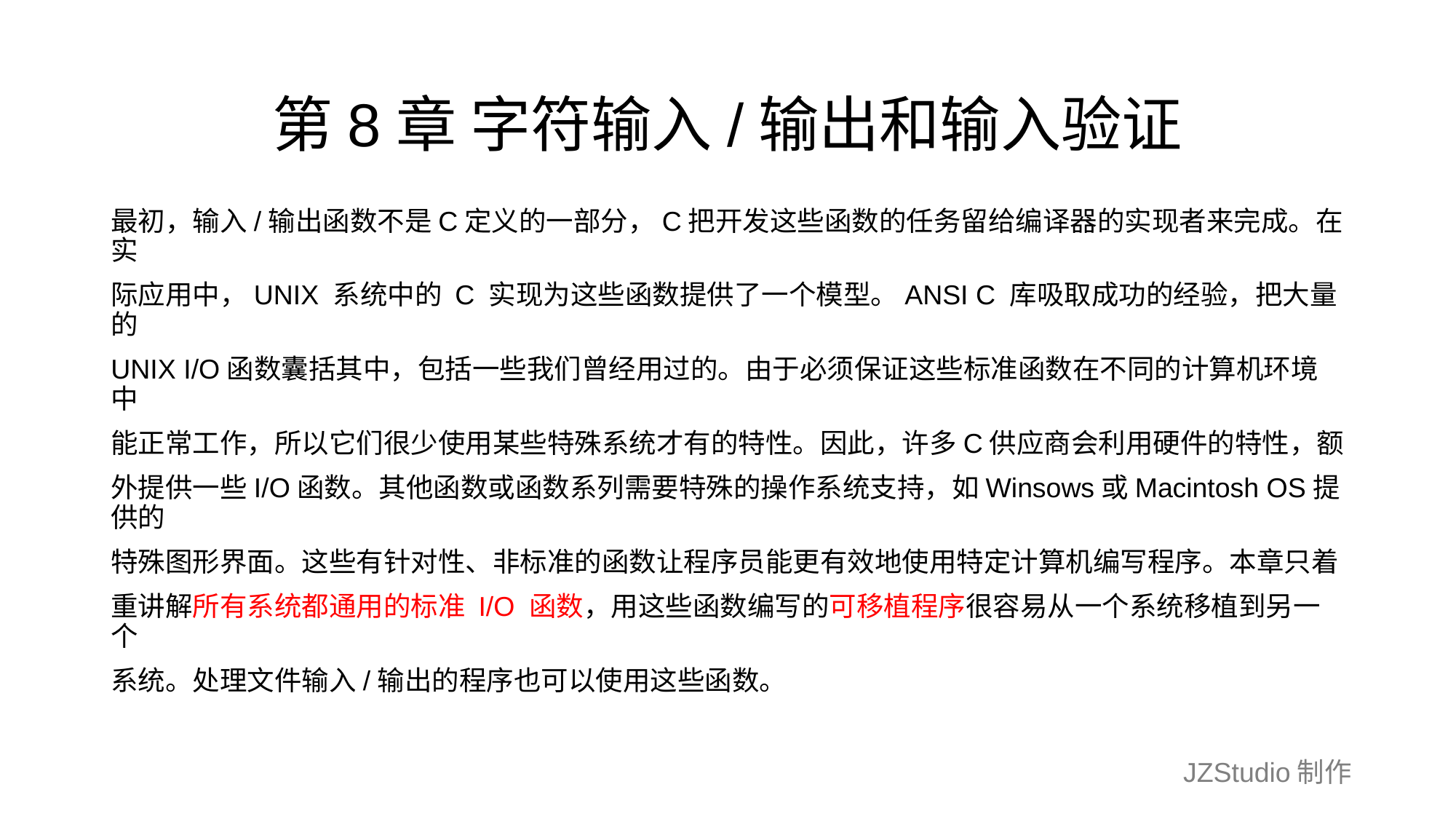

# 第8章 字符输入/输出和输入验证
最初，输入/输出函数不是C定义的一部分，C把开发这些函数的任务留给编译器的实现者来完成。在实
际应用中，UNIX 系统中的 C 实现为这些函数提供了一个模型。ANSI C 库吸取成功的经验，把大量的
UNIX I/O函数囊括其中，包括一些我们曾经用过的。由于必须保证这些标准函数在不同的计算机环境中
能正常工作，所以它们很少使用某些特殊系统才有的特性。因此，许多C供应商会利用硬件的特性，额
外提供一些I/O函数。其他函数或函数系列需要特殊的操作系统支持，如Winsows或Macintosh OS提供的
特殊图形界面。这些有针对性、非标准的函数让程序员能更有效地使用特定计算机编写程序。本章只着
重讲解所有系统都通用的标准 I/O 函数，用这些函数编写的可移植程序很容易从一个系统移植到另一个
系统。处理文件输入/输出的程序也可以使用这些函数。